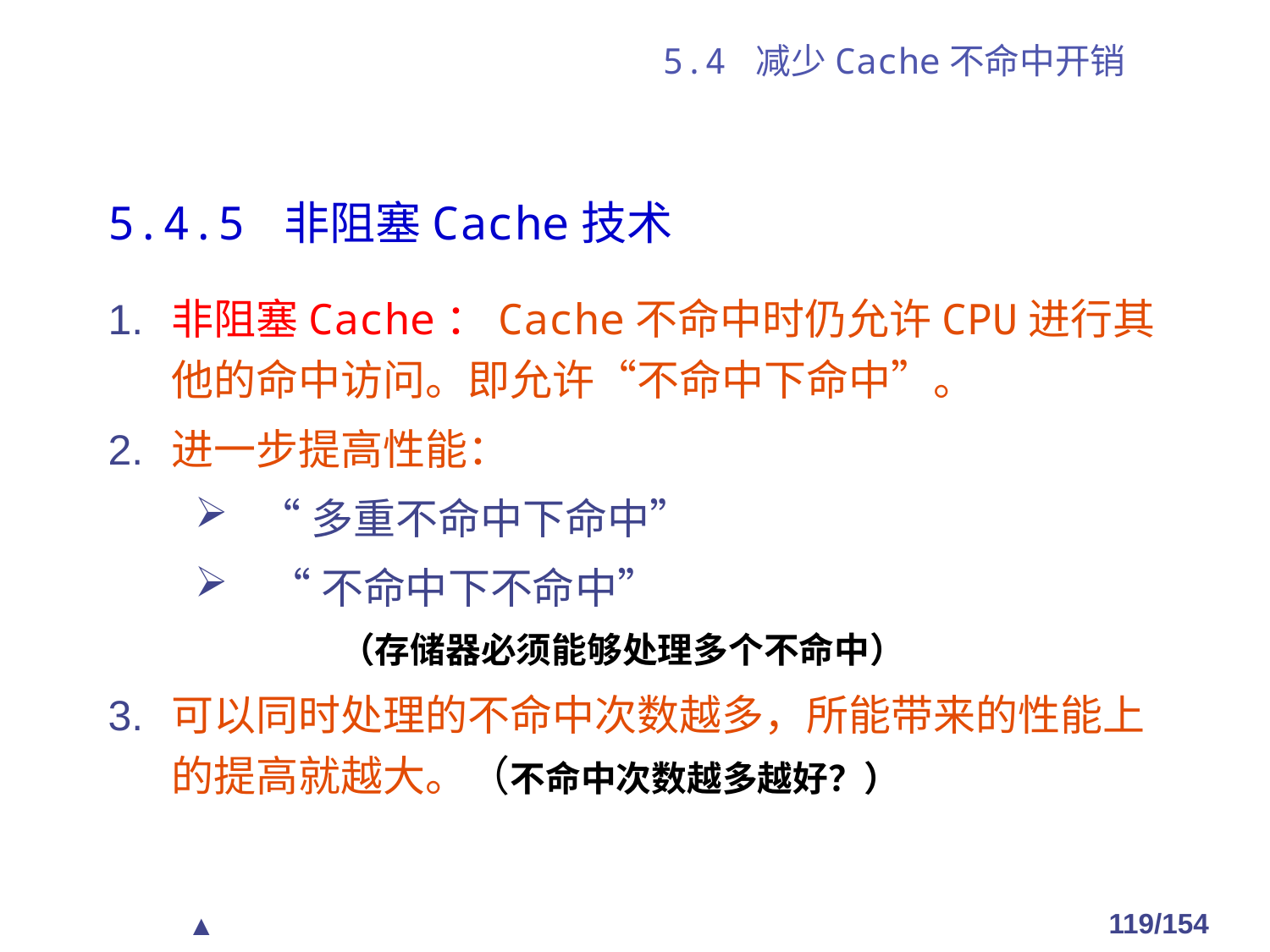

# 5.4 减少Cache不命中开销
5.4.5 非阻塞Cache技术
非阻塞Cache：Cache不命中时仍允许CPU进行其他的命中访问。即允许“不命中下命中”。
进一步提高性能：
“多重不命中下命中”
 “不命中下不命中”
      （存储器必须能够处理多个不命中）
可以同时处理的不命中次数越多，所能带来的性能上的提高就越大。（不命中次数越多越好？）